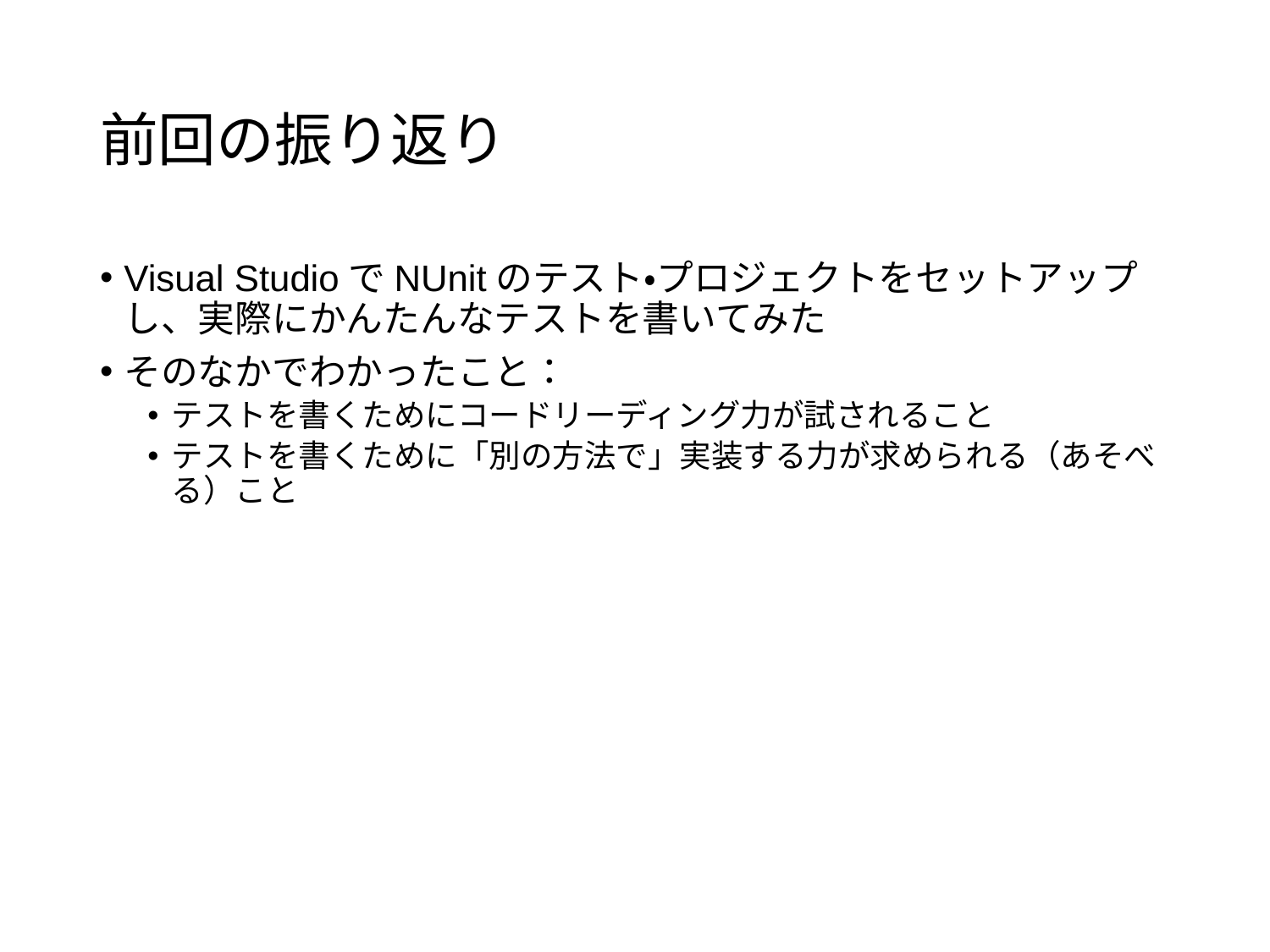

# 前回の振り返り
Visual StudioでNUnitのテスト・プロジェクトをセットアップし、実際にかんたんなテストを書いてみた
そのなかでわかったこと：
テストを書くためにコードリーディング力が試されること
テストを書くために「別の方法で」実装する力が求められる（あそべる）こと